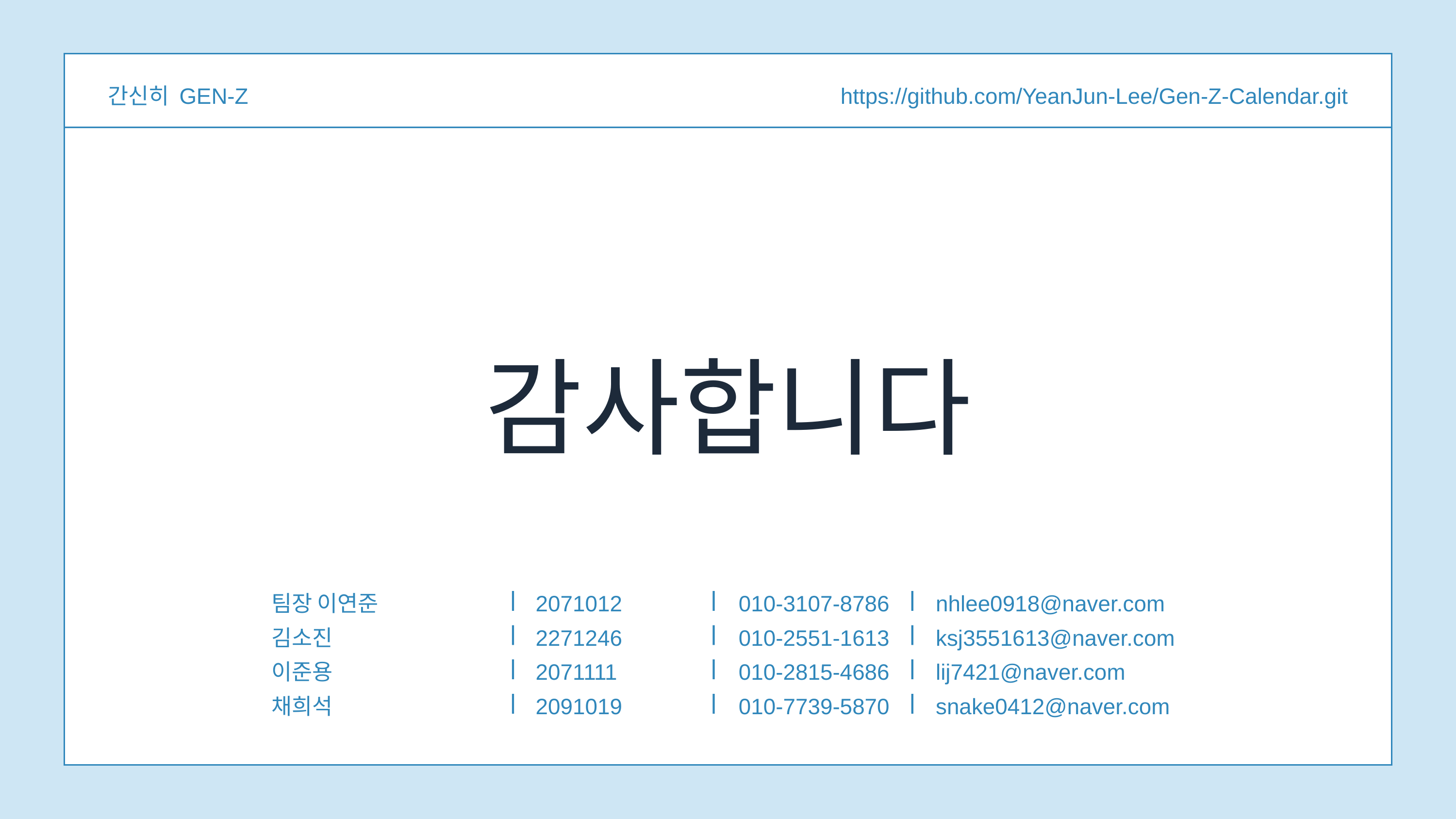

간신히 GEN-Z
https://github.com/YeanJun-Lee/Gen-Z-Calendar.git

감사합니다
팀장 이연준
2071012
010-3107-8786
nhlee0918@naver.com

김소진
2271246
010-2551-1613
ksj3551613@naver.com

이준용
2071111
010-2815-4686
lij7421@naver.com

채희석
2091019
010-7739-5870
snake0412@naver.com